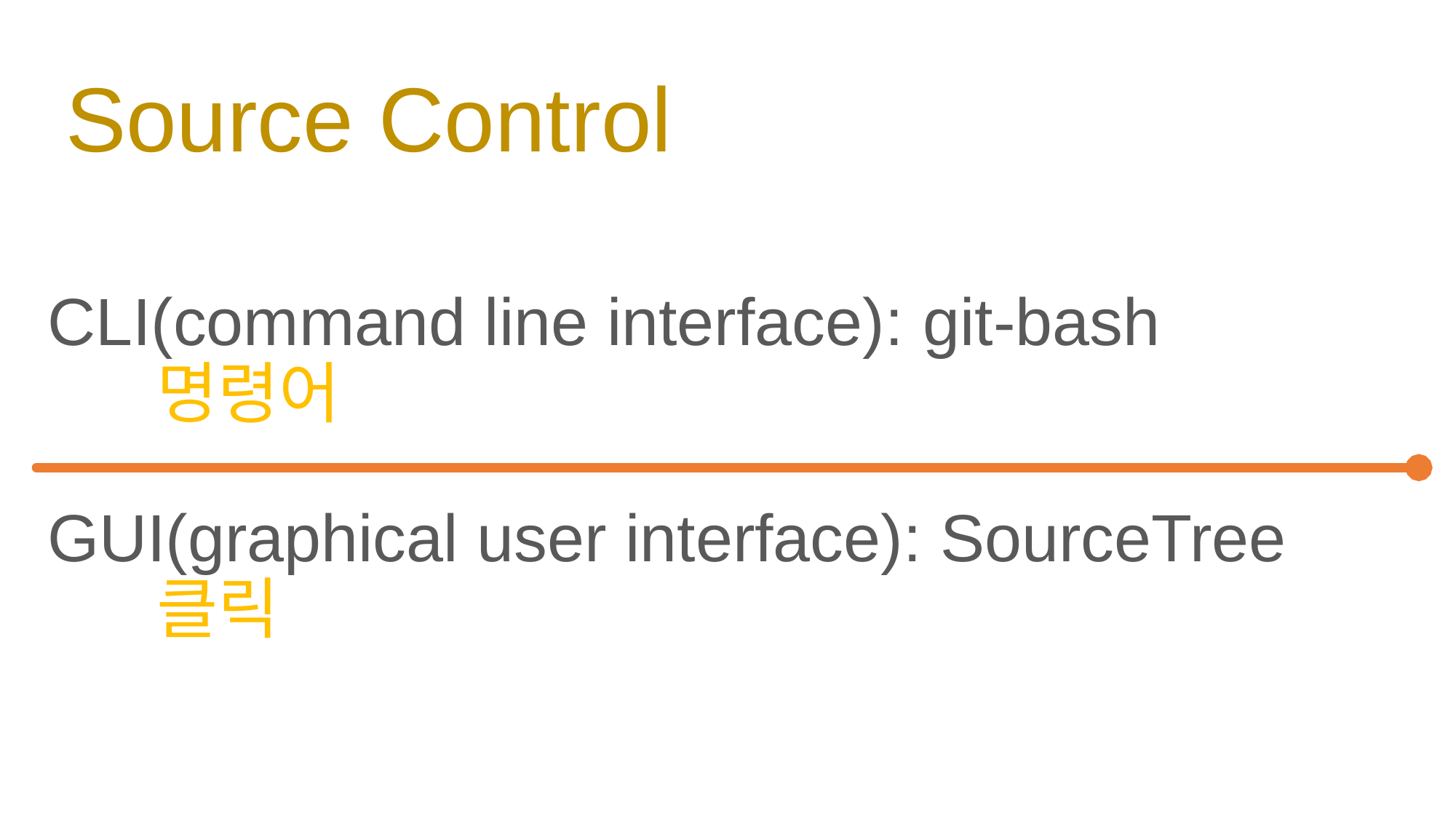

# Source Control
CLI(command line interface): git-bash
	명령어

GUI(graphical user interface): SourceTree
	클릭